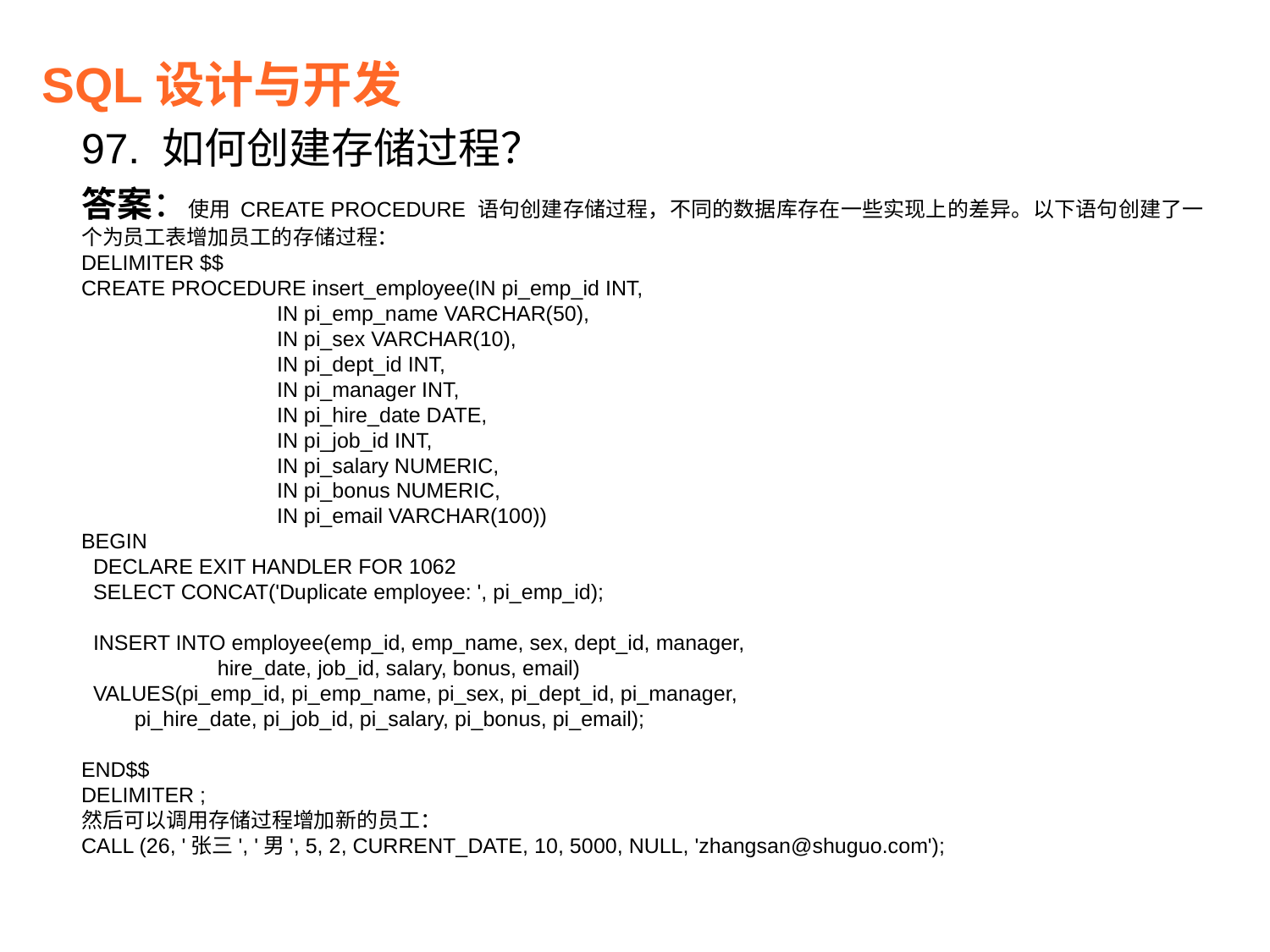

SQL设计与开发
97. 如何创建存储过程？
答案：使用 CREATE PROCEDURE 语句创建存储过程，不同的数据库存在一些实现上的差异。以下语句创建了一个为员工表增加员工的存储过程：
DELIMITER $$
CREATE PROCEDURE insert_employee(IN pi_emp_id INT,
                                 IN pi_emp_name VARCHAR(50),
                                 IN pi_sex VARCHAR(10),
                                 IN pi_dept_id INT,
                                 IN pi_manager INT,
                                 IN pi_hire_date DATE,
                                 IN pi_job_id INT,
                                 IN pi_salary NUMERIC,
                                 IN pi_bonus NUMERIC,
                                 IN pi_email VARCHAR(100))
BEGIN
  DECLARE EXIT HANDLER FOR 1062
  SELECT CONCAT('Duplicate employee: ', pi_emp_id);

  INSERT INTO employee(emp_id, emp_name, sex, dept_id, manager,
                       hire_date, job_id, salary, bonus, email)
  VALUES(pi_emp_id, pi_emp_name, pi_sex, pi_dept_id, pi_manager,
         pi_hire_date, pi_job_id, pi_salary, pi_bonus, pi_email);

END$$
DELIMITER ;
然后可以调用存储过程增加新的员工：
CALL (26, '张三', '男', 5, 2, CURRENT_DATE, 10, 5000, NULL, 'zhangsan@shuguo.com');